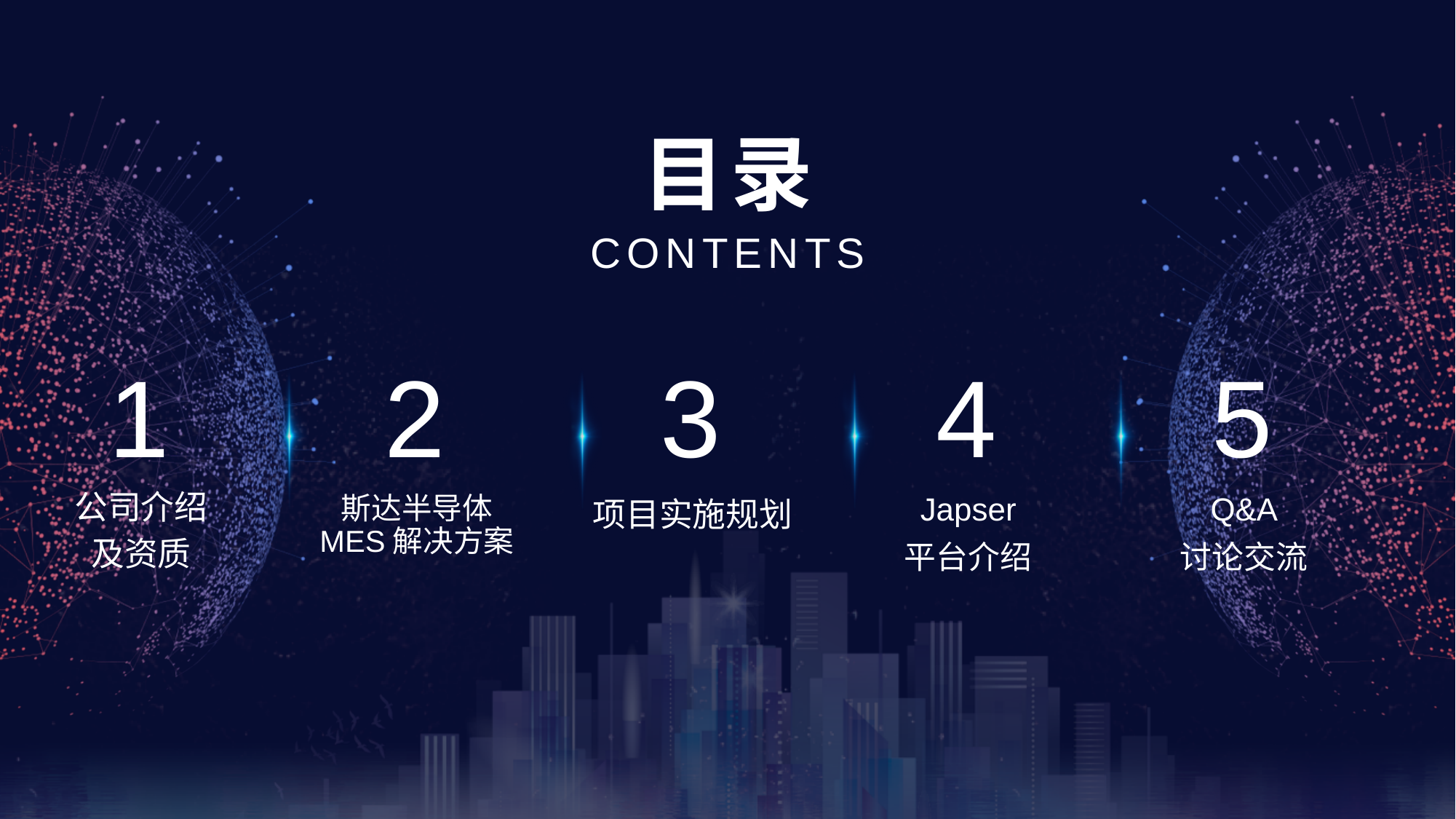

1
2
3
4
5
公司介绍
及资质
斯达半导体
MES解决方案
项目实施规划
Japser
平台介绍
Q&A
讨论交流